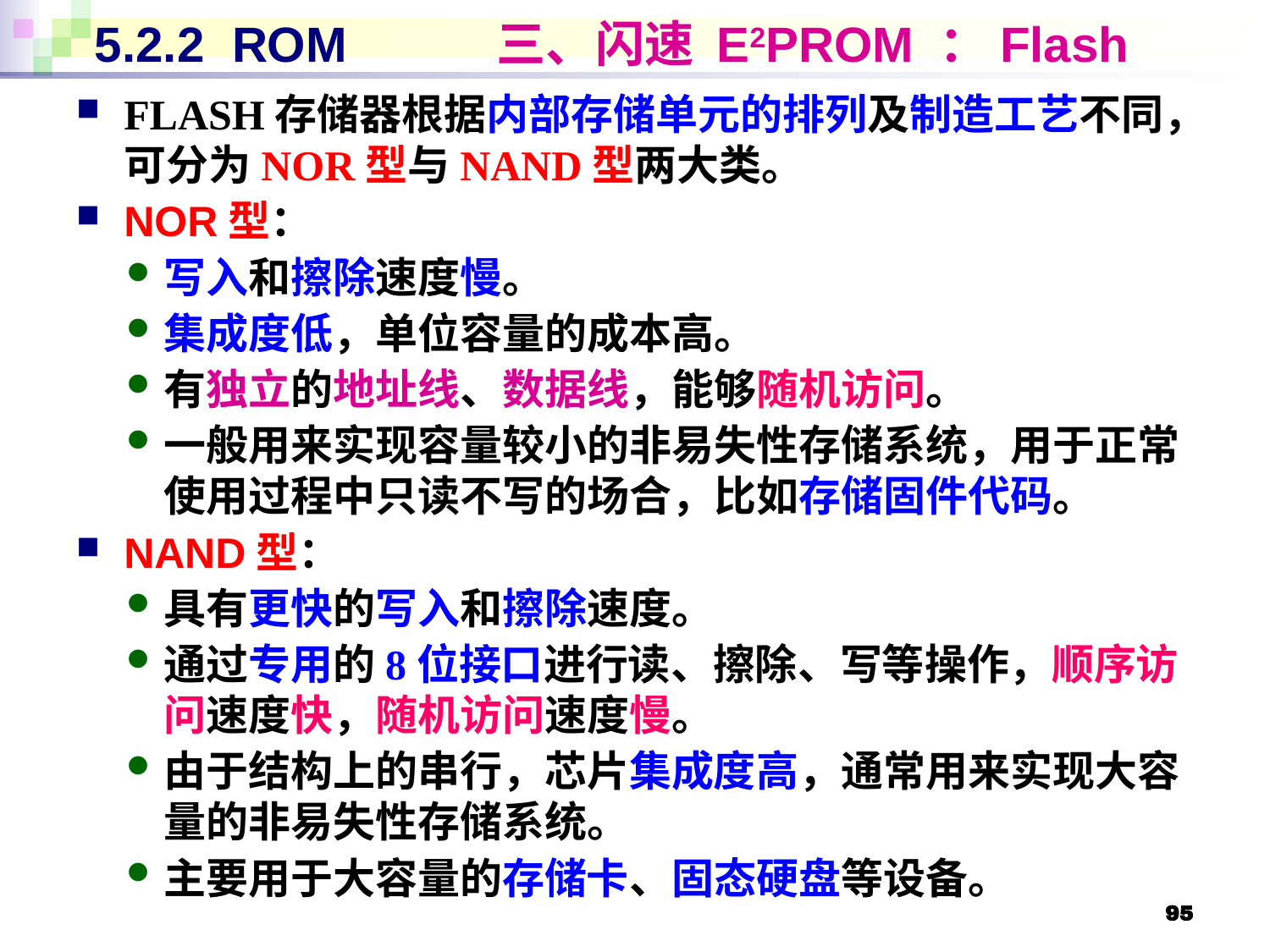

# 5.2.2  ROM          三、闪速 E2PROM ：Flash
FLASH存储器根据内部存储单元的排列及制造工艺不同，可分为NOR型与NAND型两大类。
NOR型：
写入和擦除速度慢。
集成度低，单位容量的成本高。
有独立的地址线、数据线，能够随机访问。
一般用来实现容量较小的非易失性存储系统，用于正常使用过程中只读不写的场合，比如存储固件代码。
NAND型：
具有更快的写入和擦除速度。
通过专用的8位接口进行读、擦除、写等操作，顺序访问速度快，随机访问速度慢。
由于结构上的串行，芯片集成度高，通常用来实现大容量的非易失性存储系统。
主要用于大容量的存储卡、固态硬盘等设备。
95